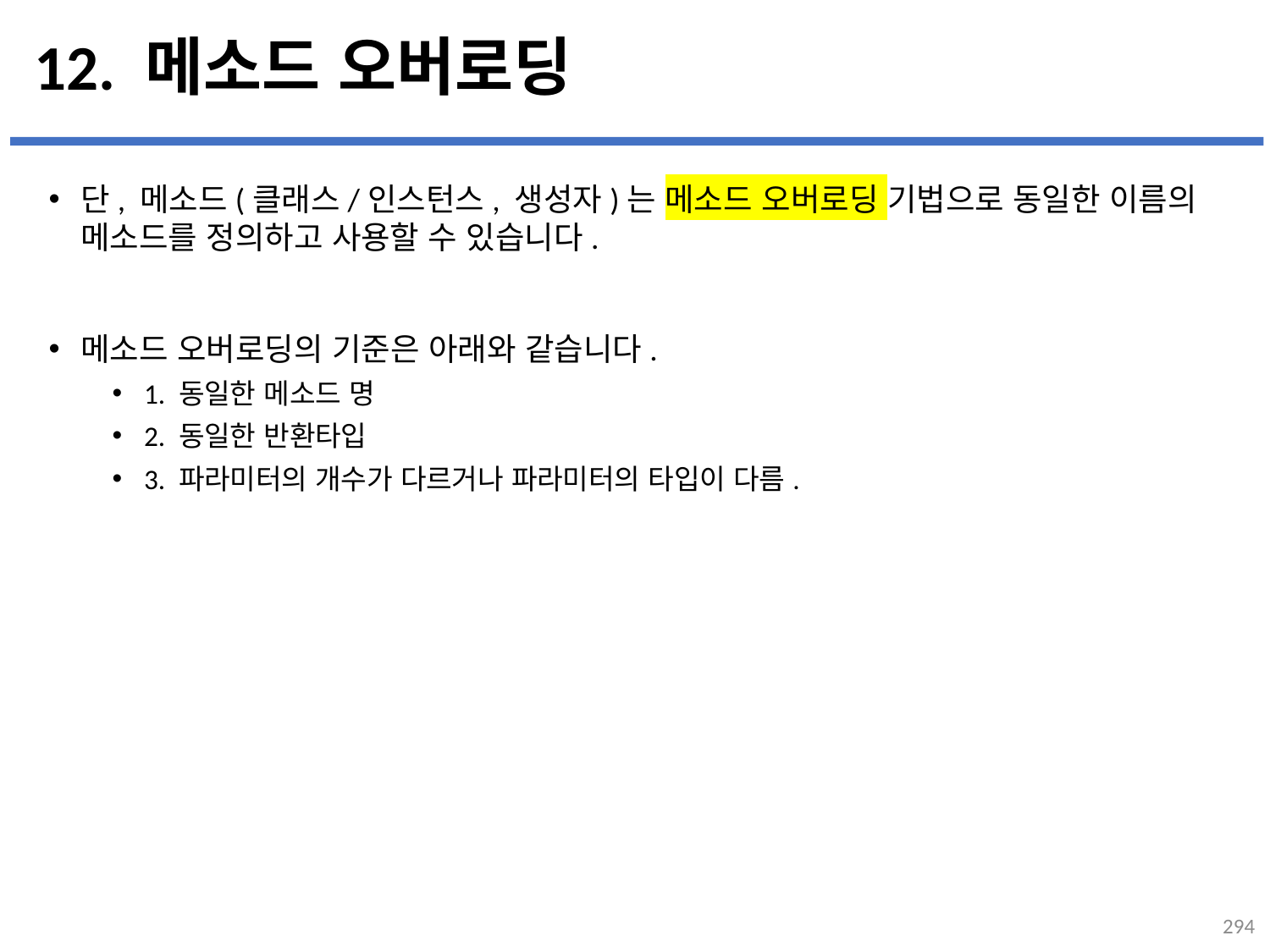

# 12. 메소드 오버로딩
단, 메소드(클래스/인스턴스, 생성자)는 메소드 오버로딩 기법으로 동일한 이름의 메소드를 정의하고 사용할 수 있습니다.

메소드 오버로딩의 기준은 아래와 같습니다.
1. 동일한 메소드 명
2. 동일한 반환타입
3. 파라미터의 개수가 다르거나 파라미터의 타입이 다름.

...

설명
294